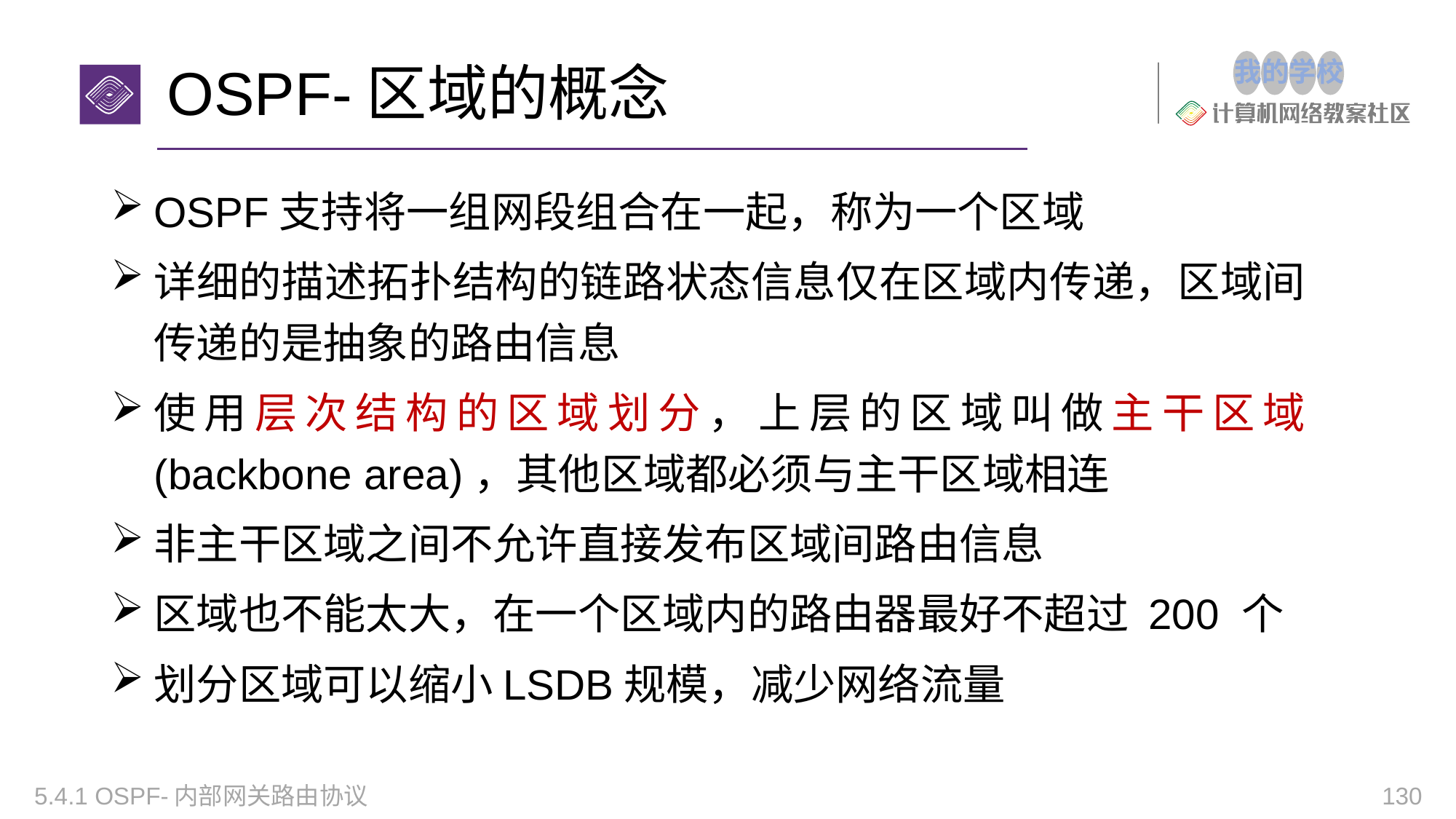

# OSPF-区域的概念
OSPF支持将一组网段组合在一起，称为一个区域
详细的描述拓扑结构的链路状态信息仅在区域内传递，区域间传递的是抽象的路由信息
使用层次结构的区域划分，上层的区域叫做主干区域 (backbone area)，其他区域都必须与主干区域相连
非主干区域之间不允许直接发布区域间路由信息
区域也不能太大，在一个区域内的路由器最好不超过 200 个
划分区域可以缩小LSDB规模，减少网络流量

5.4.1 OSPF-内部网关路由协议
130